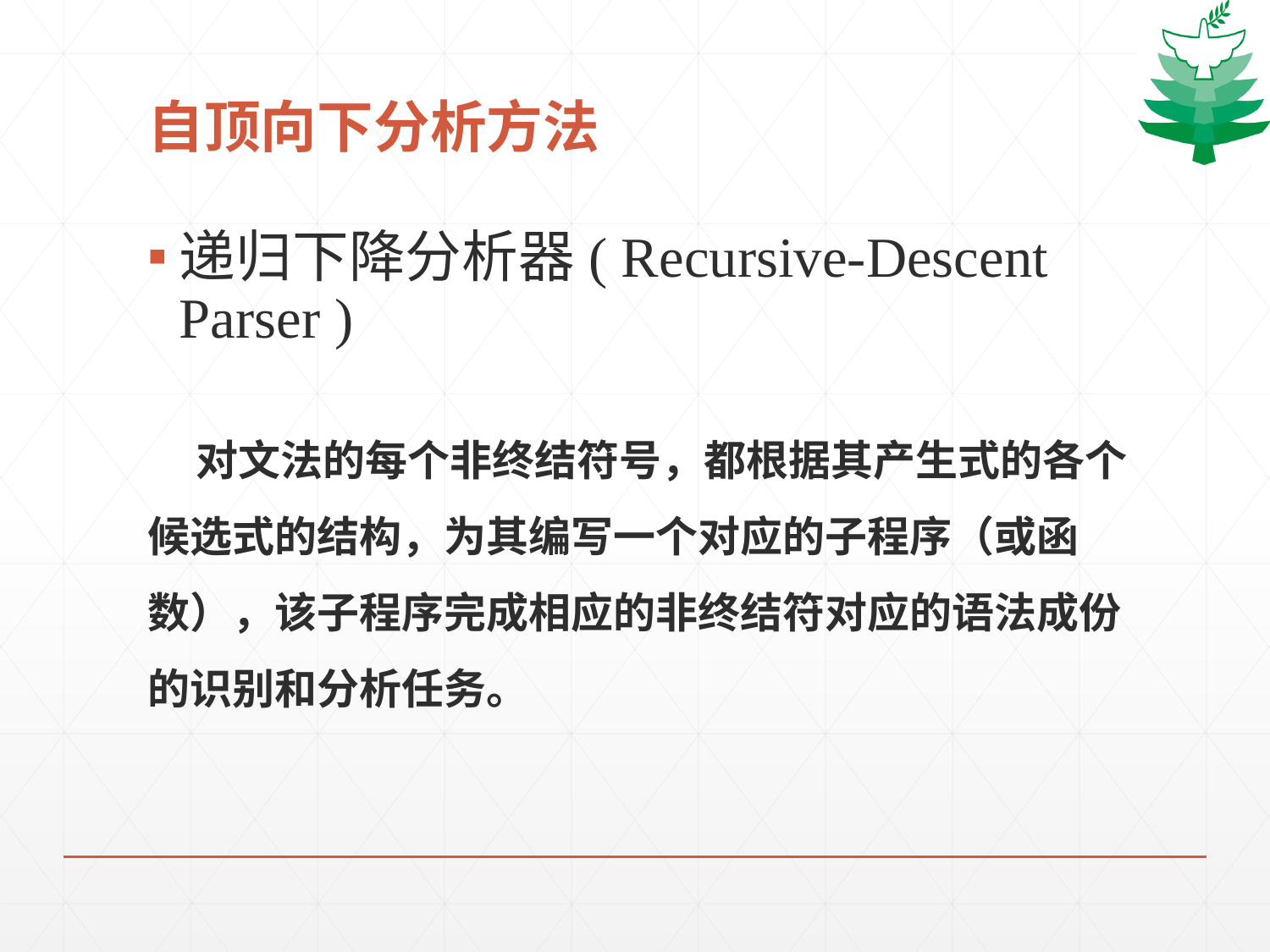

# 自顶向下分析方法
递归下降分析器( Recursive-Descent Parser )
    对文法的每个非终结符号，都根据其产生式的各个候选式的结构，为其编写一个对应的子程序（或函数），该子程序完成相应的非终结符对应的语法成份的识别和分析任务。